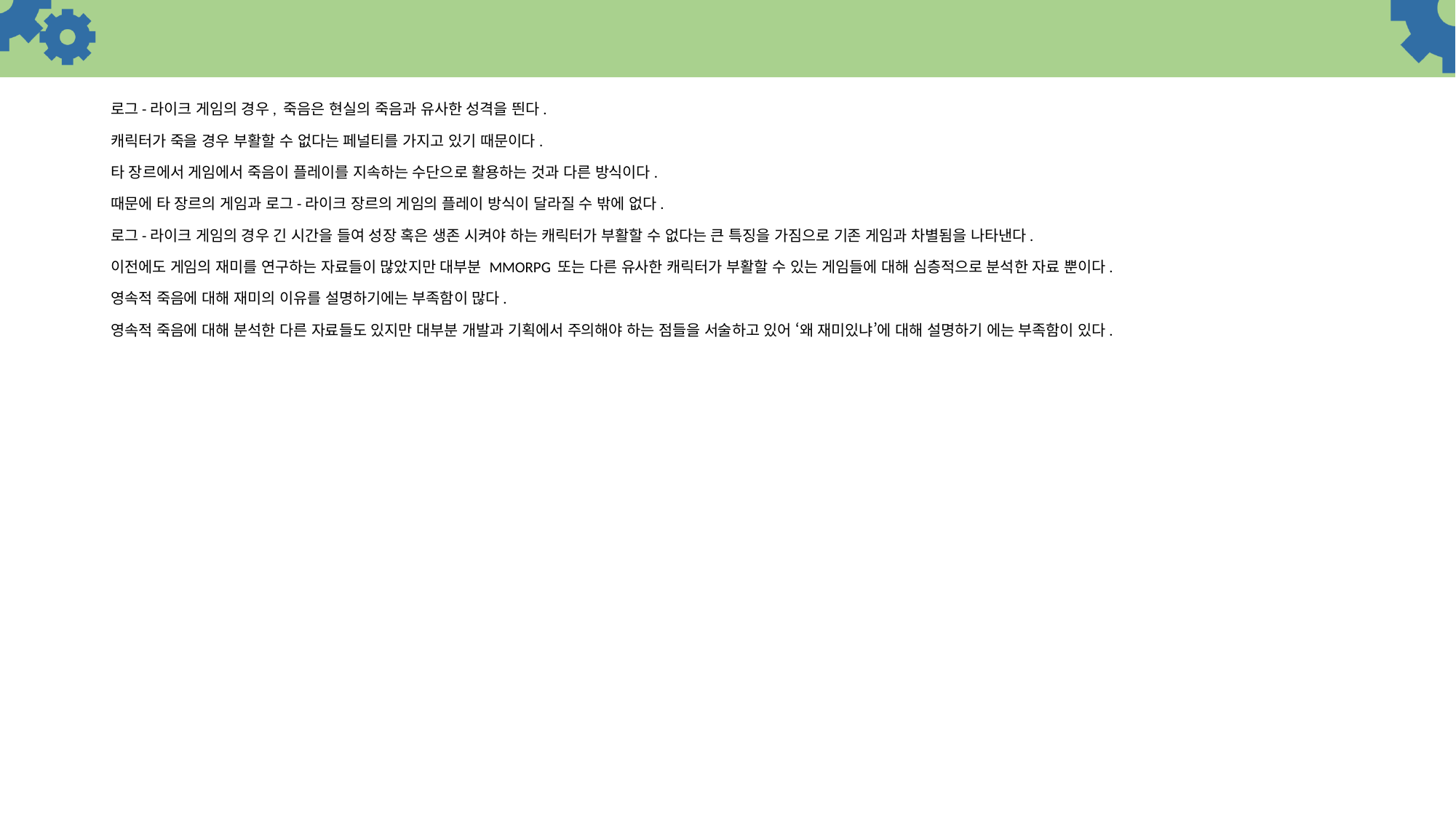

로그-라이크 게임의 경우, 죽음은 현실의 죽음과 유사한 성격을 띈다.
캐릭터가 죽을 경우 부활할 수 없다는 페널티를 가지고 있기 때문이다.
타 장르에서 게임에서 죽음이 플레이를 지속하는 수단으로 활용하는 것과 다른 방식이다.
때문에 타 장르의 게임과 로그-라이크 장르의 게임의 플레이 방식이 달라질 수 밖에 없다.
로그-라이크 게임의 경우 긴 시간을 들여 성장 혹은 생존 시켜야 하는 캐릭터가 부활할 수 없다는 큰 특징을 가짐으로 기존 게임과 차별됨을 나타낸다.
이전에도 게임의 재미를 연구하는 자료들이 많았지만 대부분 MMORPG 또는 다른 유사한 캐릭터가 부활할 수 있는 게임들에 대해 심층적으로 분석한 자료 뿐이다.
영속적 죽음에 대해 재미의 이유를 설명하기에는 부족함이 많다.
영속적 죽음에 대해 분석한 다른 자료들도 있지만 대부분 개발과 기획에서 주의해야 하는 점들을 서술하고 있어 ‘왜 재미있냐’에 대해 설명하기 에는 부족함이 있다.